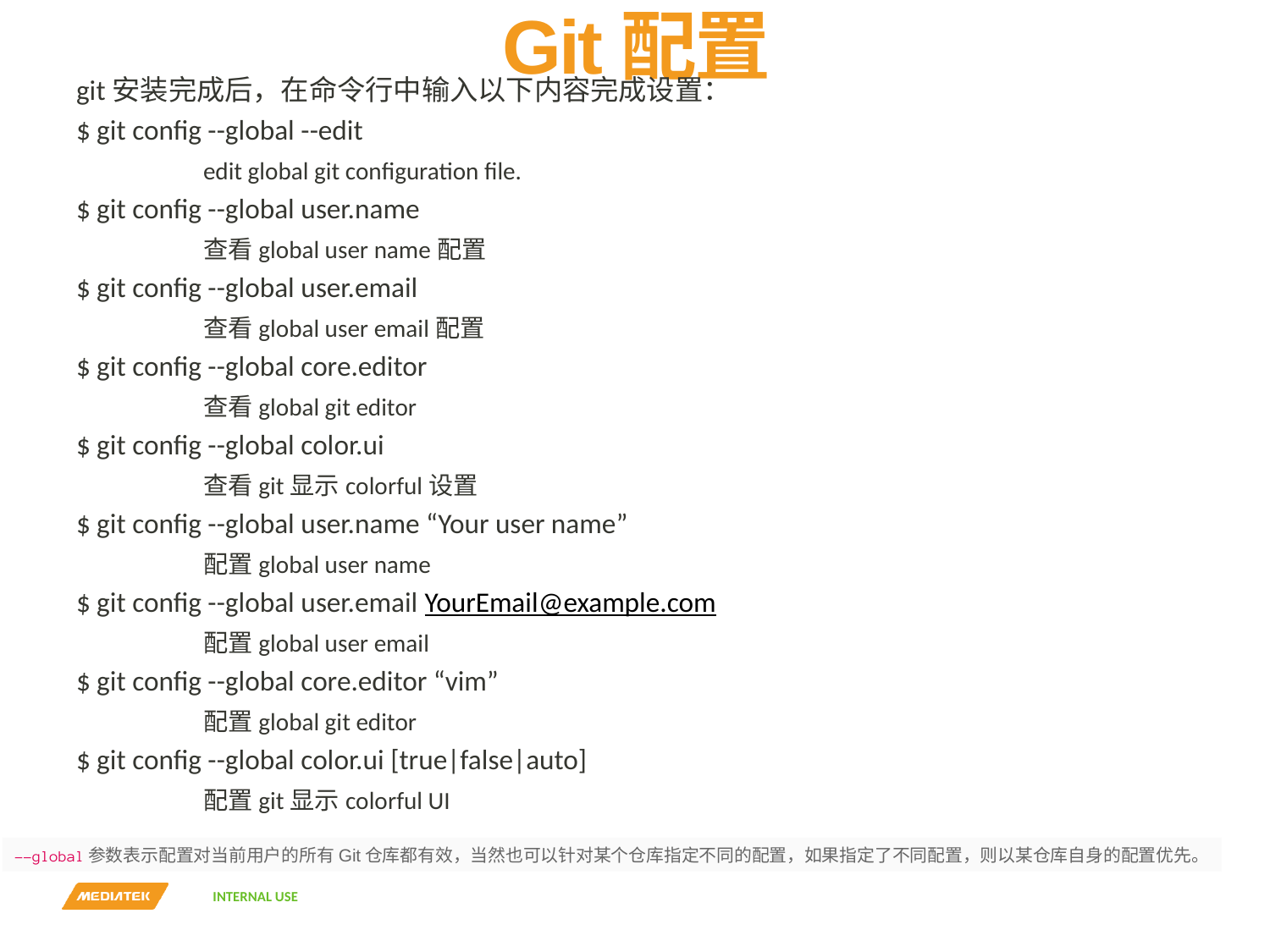

# Git配置
git安装完成后，在命令行中输入以下内容完成设置：
$ git config --global --edit
	edit global git configuration file.
$ git config --global user.name
	查看global user name配置
$ git config --global user.email
	查看global user email配置
$ git config --global core.editor
	查看global git editor
$ git config --global color.ui
	查看git显示colorful设置
$ git config --global user.name “Your user name”
	配置global user name
$ git config --global user.email YourEmail@example.com
	配置global user email
$ git config --global core.editor “vim”
	配置global git editor
$ git config --global color.ui [true|false|auto]
	配置git显示colorful UI
--global参数表示配置对当前用户的所有Git仓库都有效，当然也可以针对某个仓库指定不同的配置，如果指定了不同配置，则以某仓库自身的配置优先。